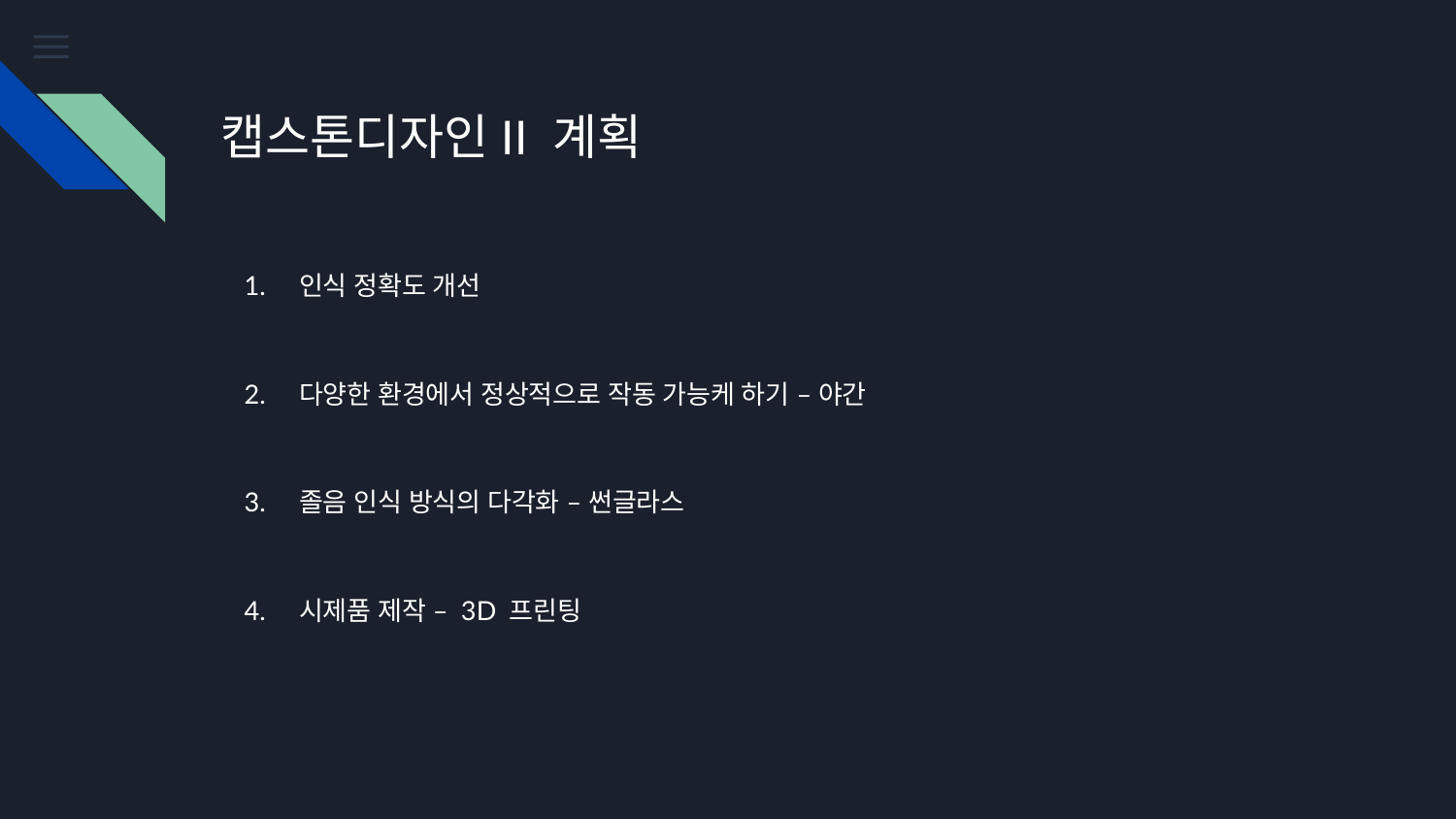

# 캡스톤디자인II 계획
인식 정확도 개선

다양한 환경에서 정상적으로 작동 가능케 하기 – 야간

졸음 인식 방식의 다각화 – 썬글라스

시제품 제작 – 3D 프린팅